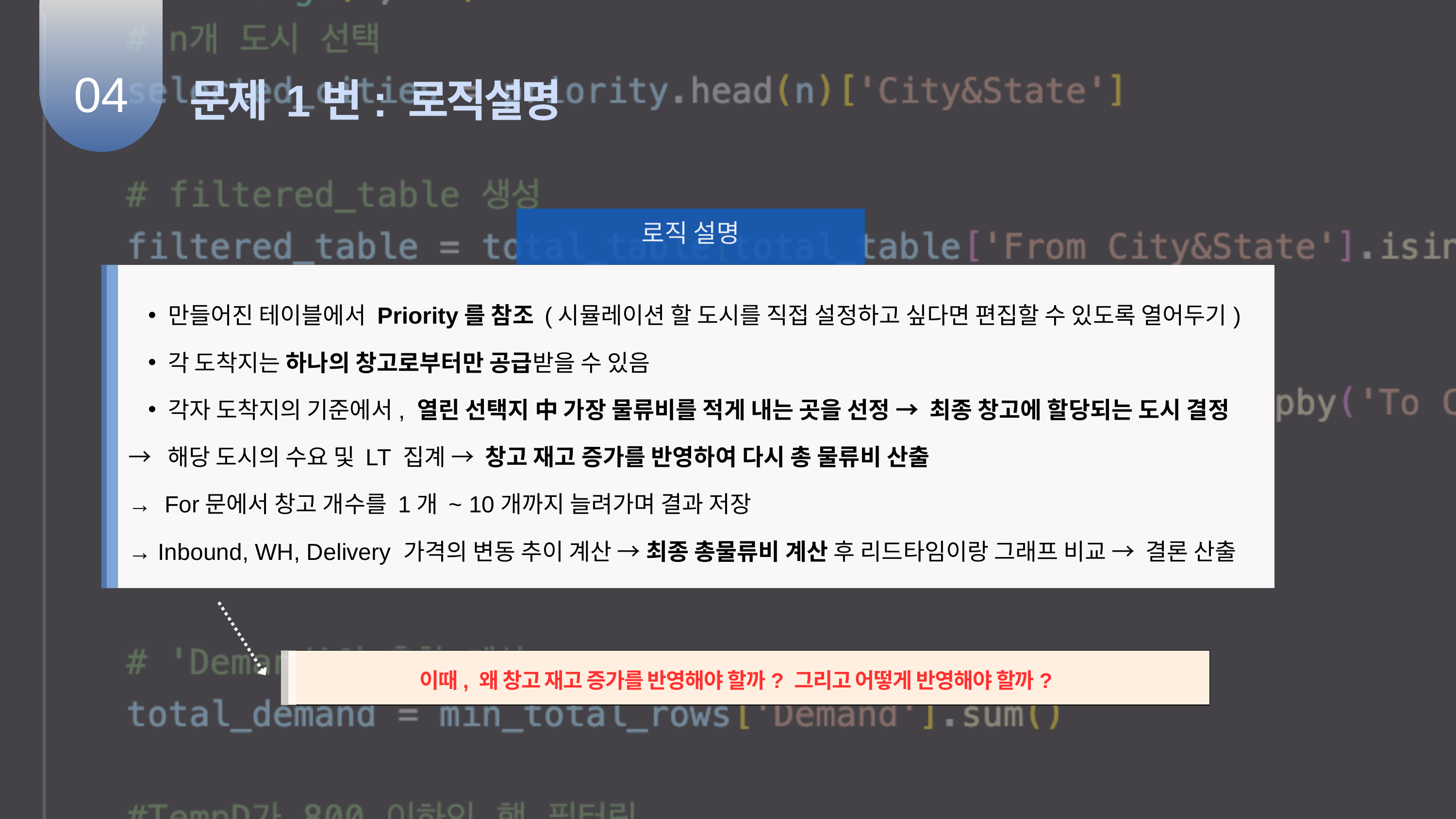

04
문제 1번: 로직설명

로직 설명

만들어진 테이블에서 Priority를 참조 (시뮬레이션 할 도시를 직접 설정하고 싶다면 편집할 수 있도록 열어두기)
각 도착지는 하나의 창고로부터만 공급받을 수 있음
각자 도착지의 기준에서, 열린 선택지 中 가장 물류비를 적게 내는 곳을 선정 →  최종 창고에 할당되는 도시 결정
→  해당 도시의 수요 및 LT 집계 →  창고 재고 증가를 반영하여 다시 총 물류비 산출
→  For문에서 창고 개수를 1개 ~ 10개까지 늘려가며 결과 저장
→ Inbound, WH, Delivery 가격의 변동 추이 계산 → 최종 총물류비 계산 후 리드타임이랑 그래프 비교 →  결론 산출

이때, 왜 창고 재고 증가를 반영해야 할까? 그리고 어떻게 반영해야 할까?